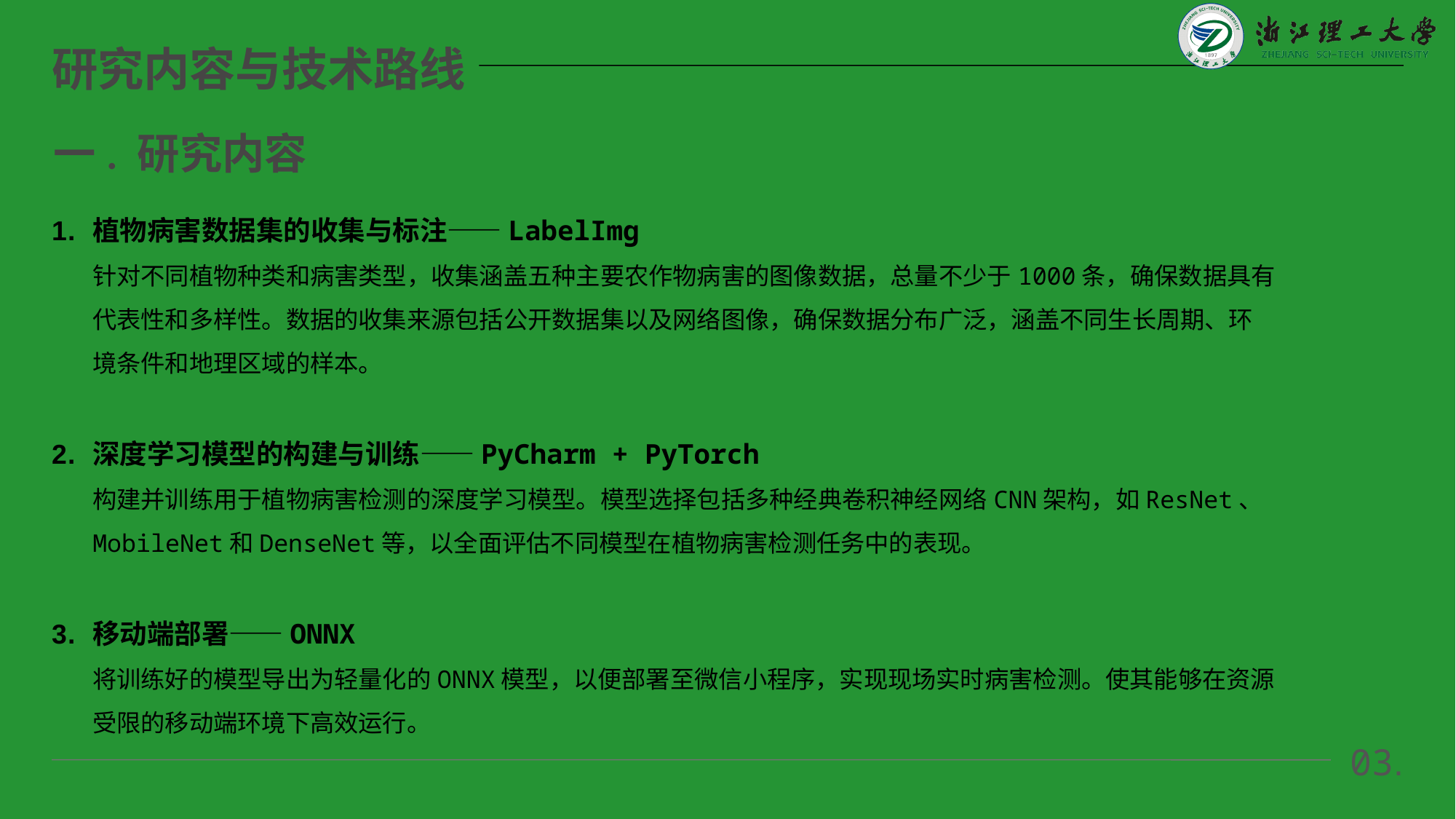

研究内容与技术路线

一. 研究内容
植物病害数据集的收集与标注——LabelImg
针对不同植物种类和病害类型，收集涵盖五种主要农作物病害的图像数据，总量不少于1000条，确保数据具有代表性和多样性。数据的收集来源包括公开数据集以及网络图像，确保数据分布广泛，涵盖不同生长周期、环境条件和地理区域的样本。

深度学习模型的构建与训练——PyCharm + PyTorch
构建并训练用于植物病害检测的深度学习模型。模型选择包括多种经典卷积神经网络CNN架构，如ResNet、MobileNet和DenseNet等，以全面评估不同模型在植物病害检测任务中的表现。

移动端部署——ONNX
将训练好的模型导出为轻量化的ONNX模型，以便部署至微信小程序，实现现场实时病害检测。使其能够在资源受限的移动端环境下高效运行。
03.